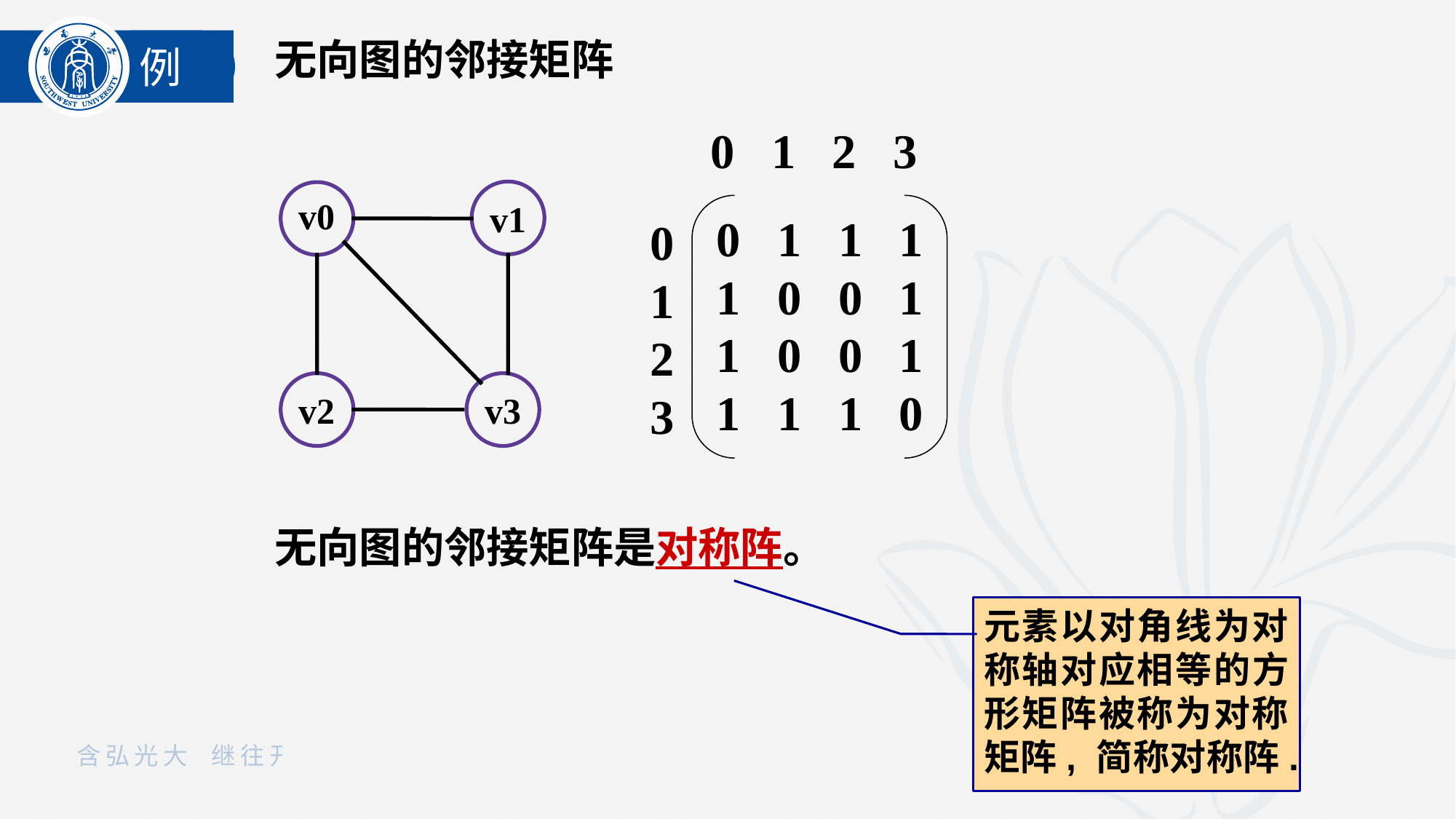

例
无向图的邻接矩阵

无向图的邻接矩阵是对称阵。
0   1   2   3
 0   1   1   1
 1   0   0   1
 1   0   0   1
 1   1   1   0

0
1
2
3
v1
v0

v2
v3

元素以对角线为对称轴对应相等的方形矩阵被称为对称矩阵, 简称对称阵.